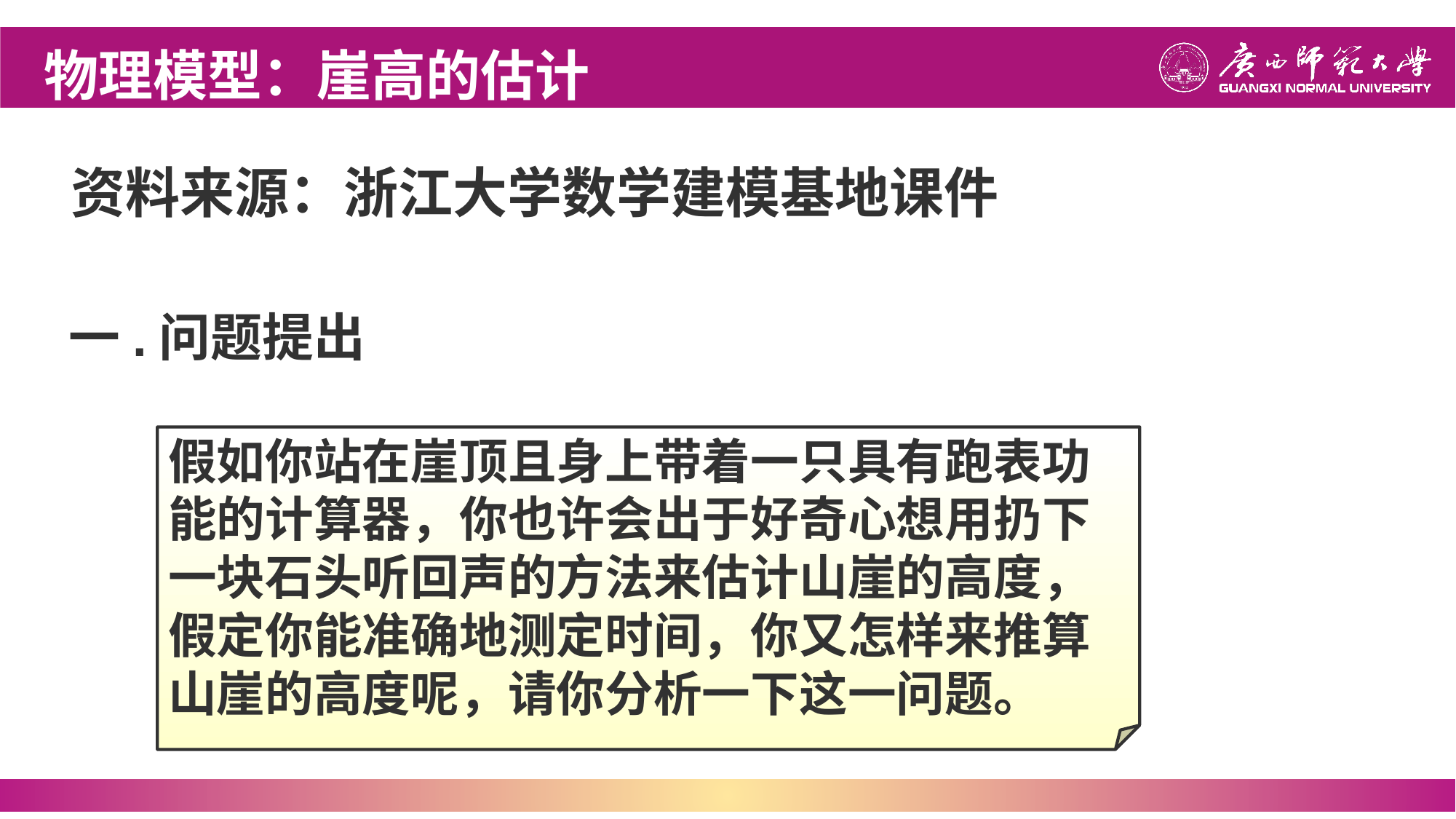

物理模型：崖高的估计
资料来源：浙江大学数学建模基地课件
# 一.问题提出
假如你站在崖顶且身上带着一只具有跑表功
能的计算器，你也许会出于好奇心想用扔下
一块石头听回声的方法来估计山崖的高度，
假定你能准确地测定时间，你又怎样来推算
山崖的高度呢，请你分析一下这一问题。